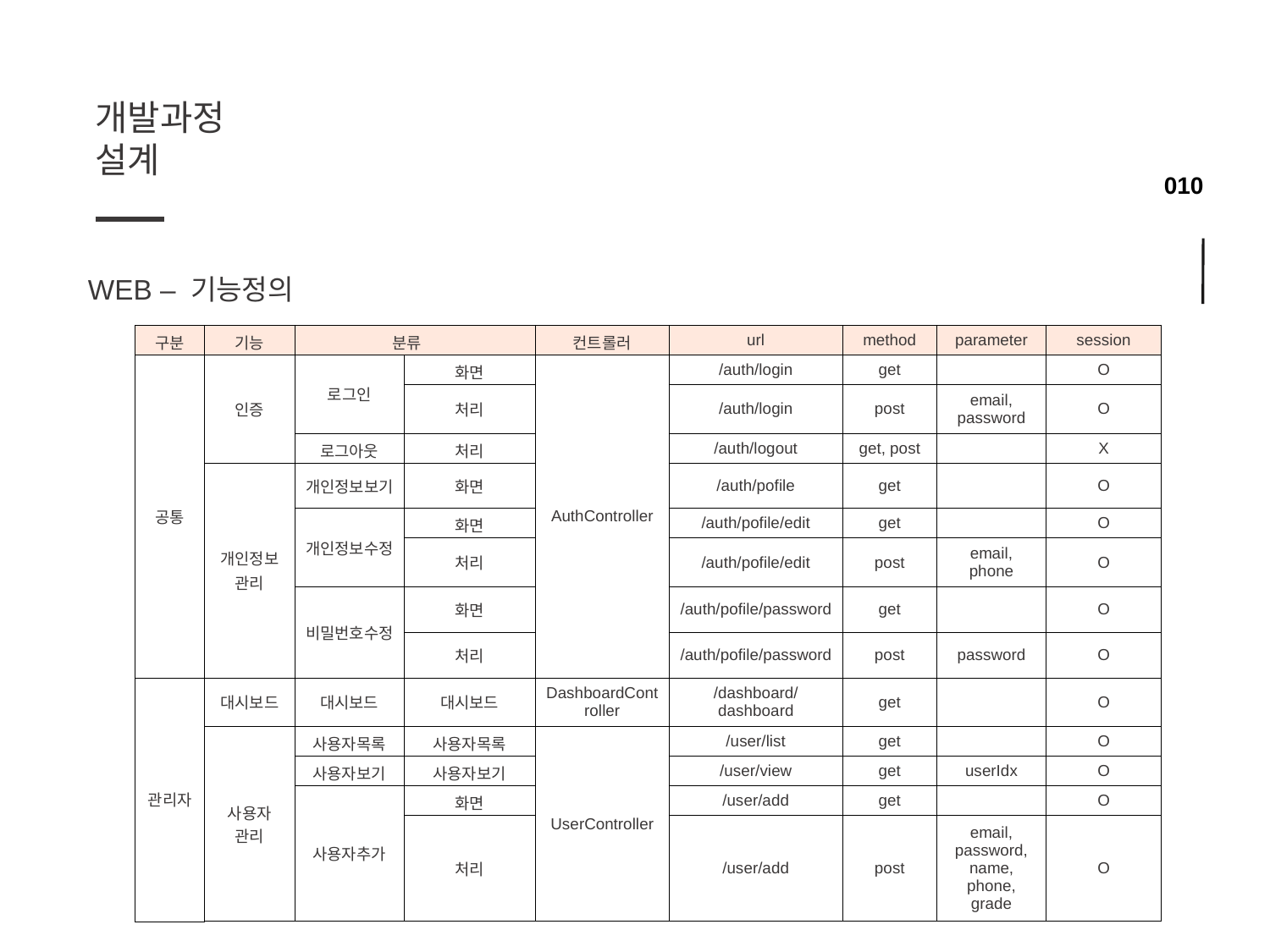

개발과정
설계
WEB – 기능정의
| 구분 | 기능 | 분류 |  | 컨트롤러 | url | method | parameter | session |
| --- | --- | --- | --- | --- | --- | --- | --- | --- |
| 공통 | 인증 | 로그인 | 화면 | AuthController | /auth/login | get |  | O |
|  |  |  | 처리 |  | /auth/login | post | email, password | O |
|  |  | 로그아웃 | 처리 |  | /auth/logout | get, post |  | X |
|  | 개인정보 관리 | 개인정보보기 | 화면 |  | /auth/pofile | get |  | O |
|  |  | 개인정보수정 | 화면 |  | /auth/pofile/edit | get |  | O |
|  |  |  | 처리 |  | /auth/pofile/edit | post | email, phone | O |
|  |  | 비밀번호수정 | 화면 |  | /auth/pofile/password | get |  | O |
|  |  |  | 처리 |  | /auth/pofile/password | post | password | O |
| 관리자 | 대시보드 | 대시보드 | 대시보드 | DashboardController | /dashboard/dashboard | get |  | O |
|  | 사용자 관리 | 사용자목록 | 사용자목록 | UserController | /user/list | get |  | O |
|  |  | 사용자보기 | 사용자보기 |  | /user/view | get | userIdx | O |
|  |  | 사용자추가 | 화면 |  | /user/add | get |  | O |
|  |  |  | 처리 |  | /user/add | post | email, password, name, phone, grade | O |